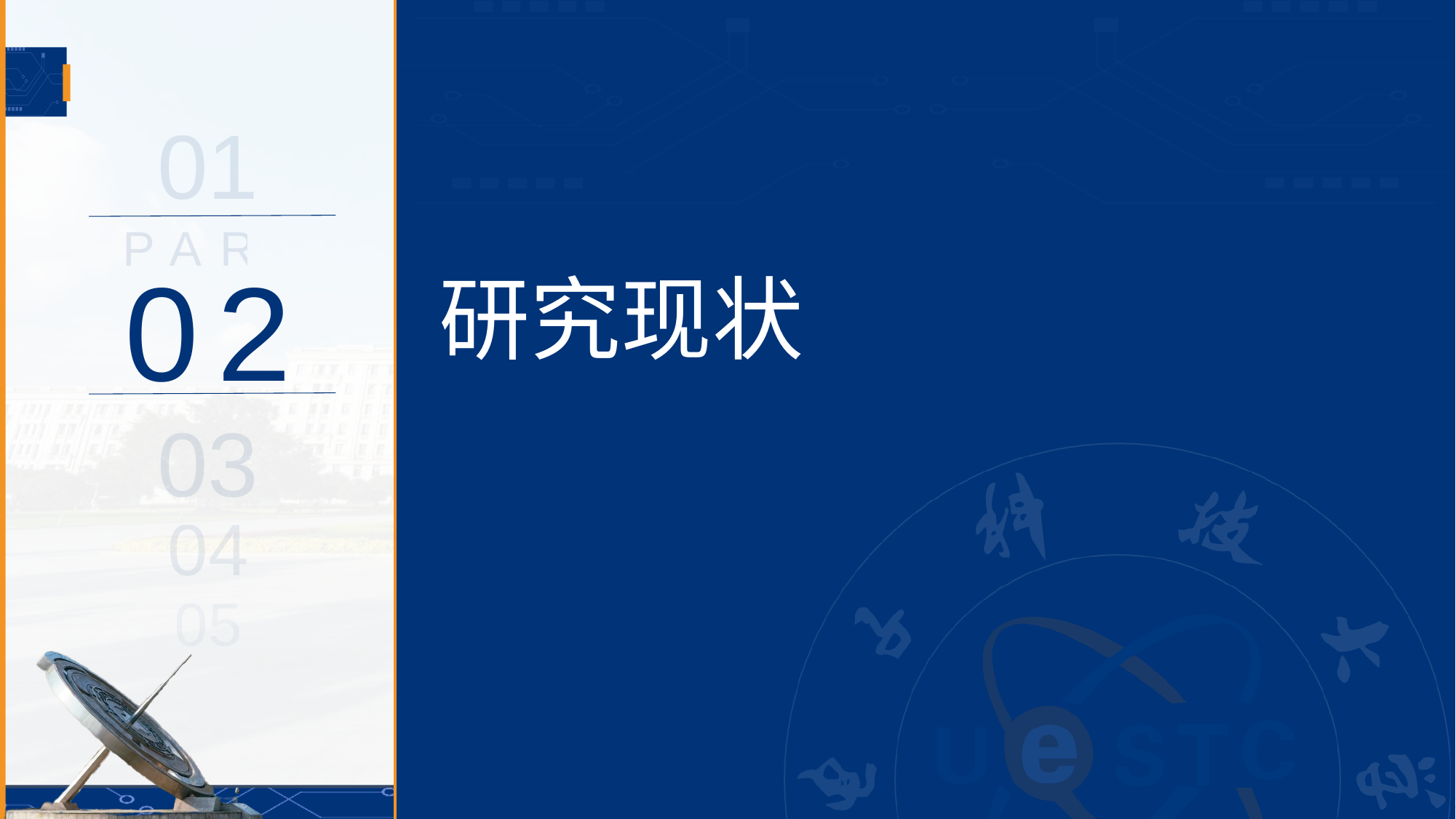

01
PART
# 研究现状
02
03
04
05